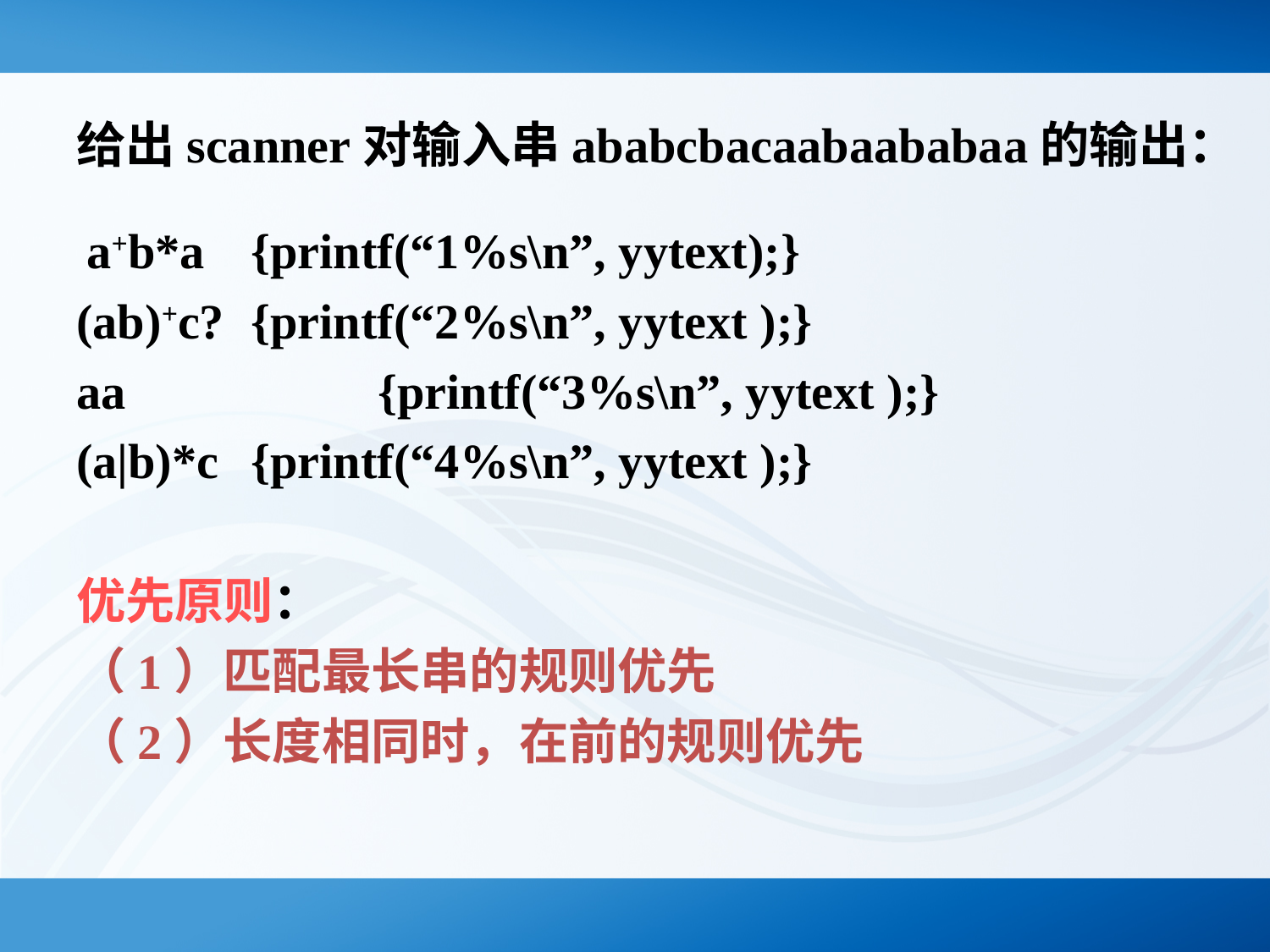

# 给出scanner对输入串ababcbacaabaababaa的输出：
 a+b*a   	{printf(“1%s\n”, yytext);}
(ab)+c?	{printf(“2%s\n”, yytext );}
aa		{printf(“3%s\n”, yytext );}
(a|b)*c	{printf(“4%s\n”, yytext );}

优先原则：
（1）匹配最长串的规则优先
（2）长度相同时，在前的规则优先